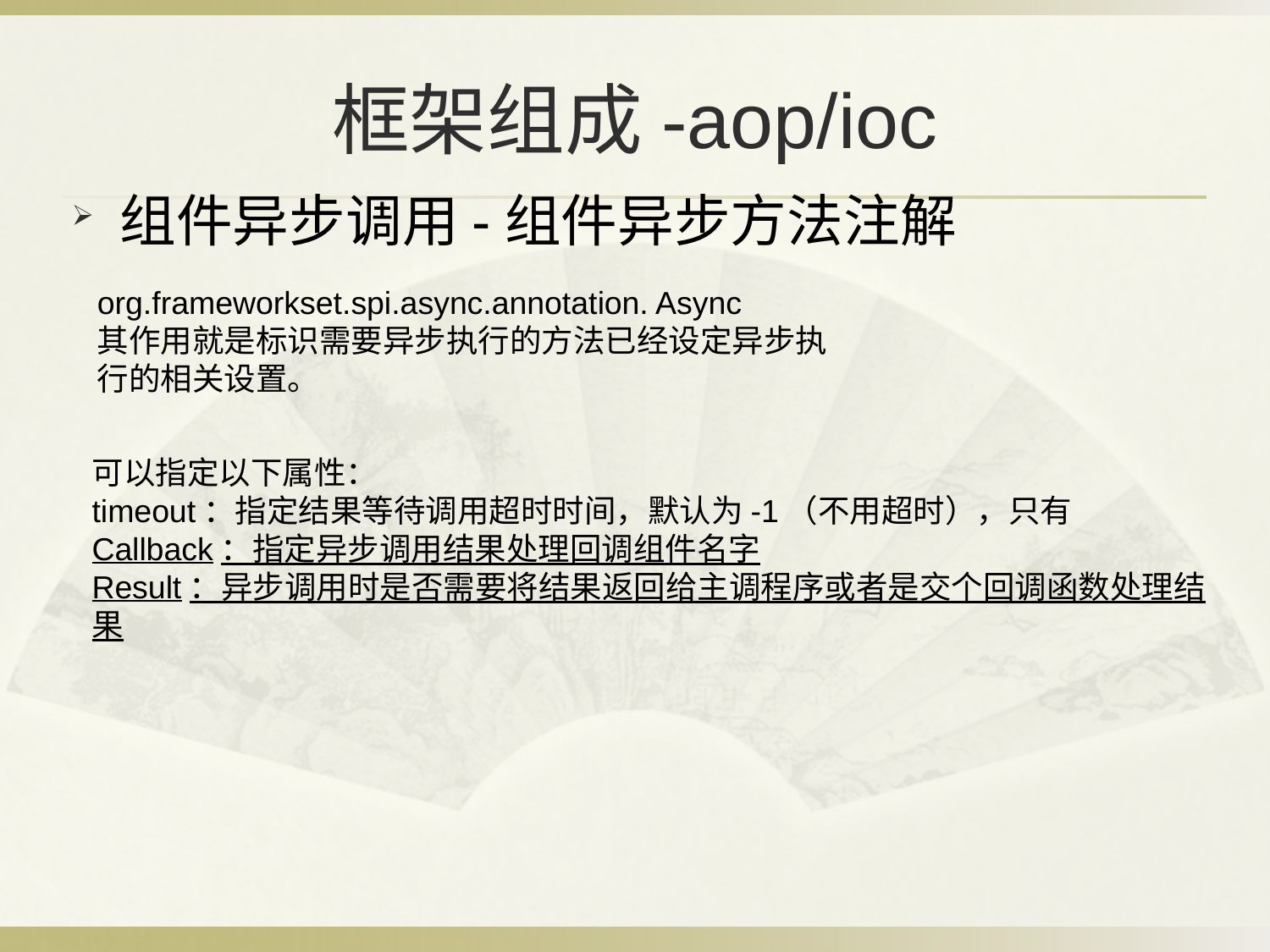

# 框架组成-aop/ioc
组件异步调用-组件异步方法注解
org.frameworkset.spi.async.annotation. Async
其作用就是标识需要异步执行的方法已经设定异步执行的相关设置。
可以指定以下属性：
timeout：指定结果等待调用超时时间，默认为-1（不用超时），只有
Callback：指定异步调用结果处理回调组件名字
Result：异步调用时是否需要将结果返回给主调程序或者是交个回调函数处理结果